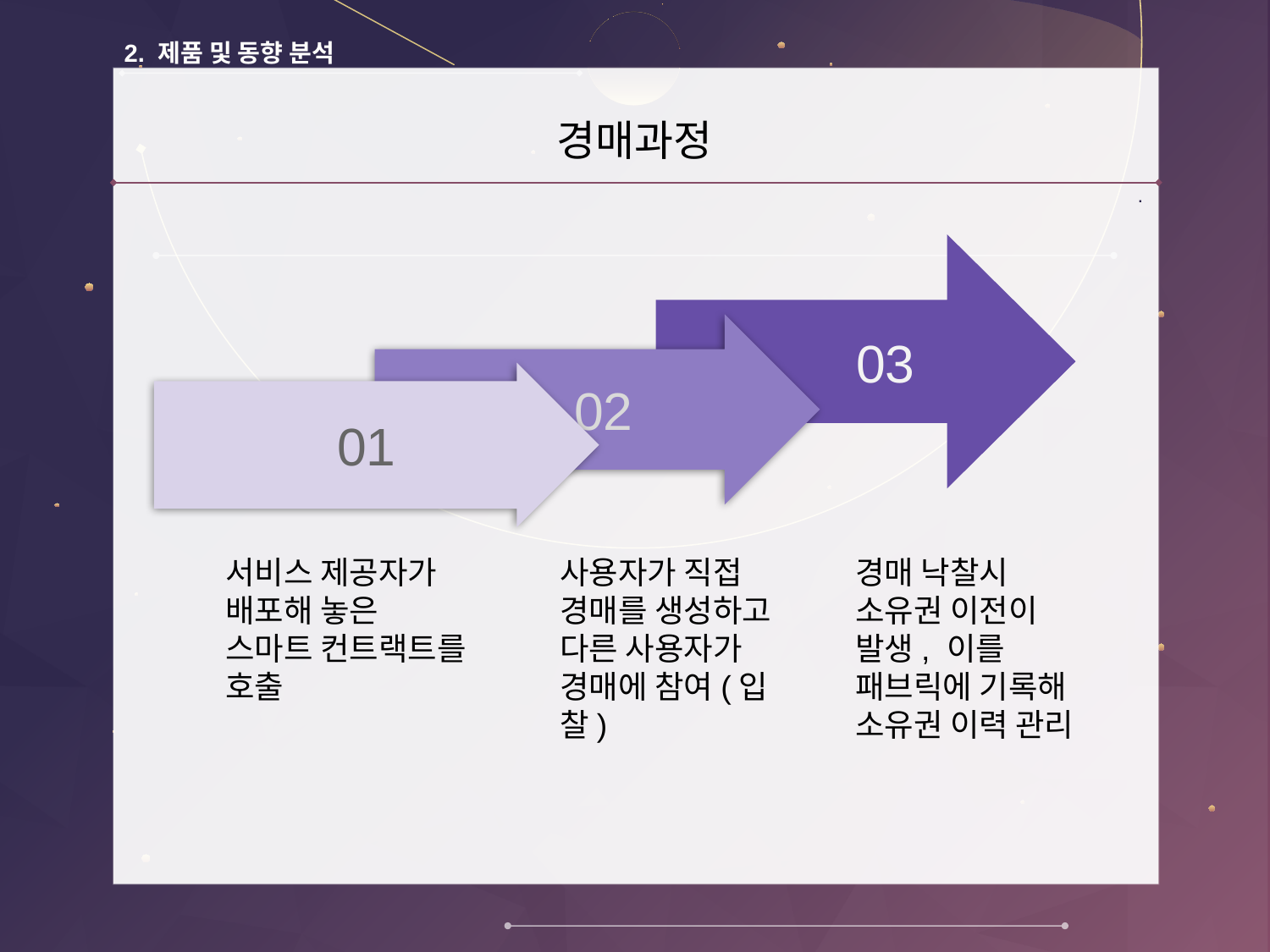

2. 제품 및 동향 분석

·

경매과정
       03
     02
   01
서비스 제공자가 배포해 놓은 스마트 컨트랙트를 호출

사용자가 직접 경매를 생성하고 다른 사용자가 경매에 참여(입찰)
경매 낙찰시 소유권 이전이 발생, 이를 패브릭에 기록해 소유권 이력 관리